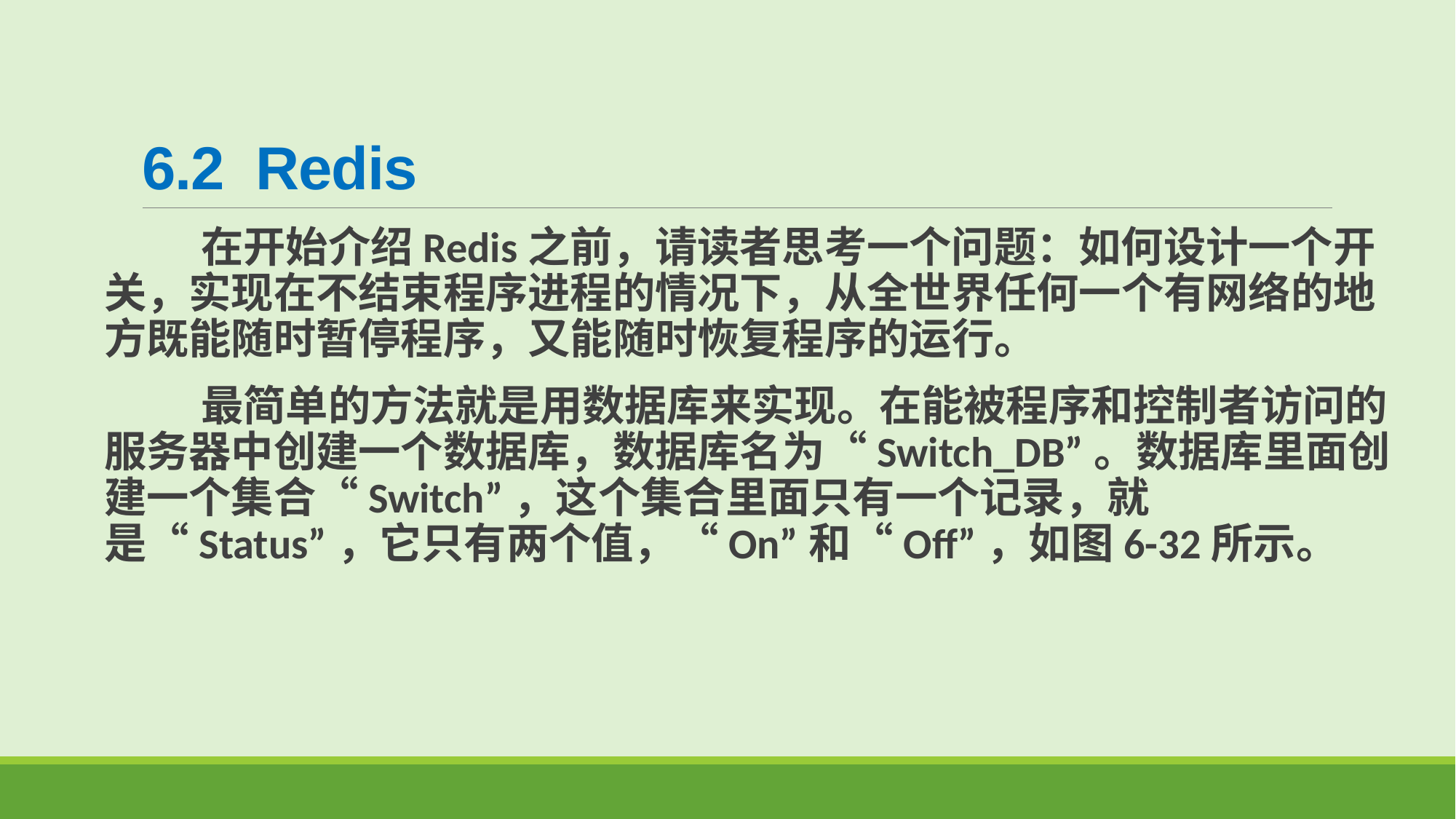

# 6.2  Redis
         在开始介绍Redis之前，请读者思考一个问题：如何设计一个开关，实现在不结束程序进程的情况下，从全世界任何一个有网络的地方既能随时暂停程序，又能随时恢复程序的运行。
         最简单的方法就是用数据库来实现。在能被程序和控制者访问的服务器中创建一个数据库，数据库名为“Switch_DB”。数据库里面创建一个集合“Switch”，这个集合里面只有一个记录，就是“Status”，它只有两个值，“On”和“Off”，如图6-32所示。